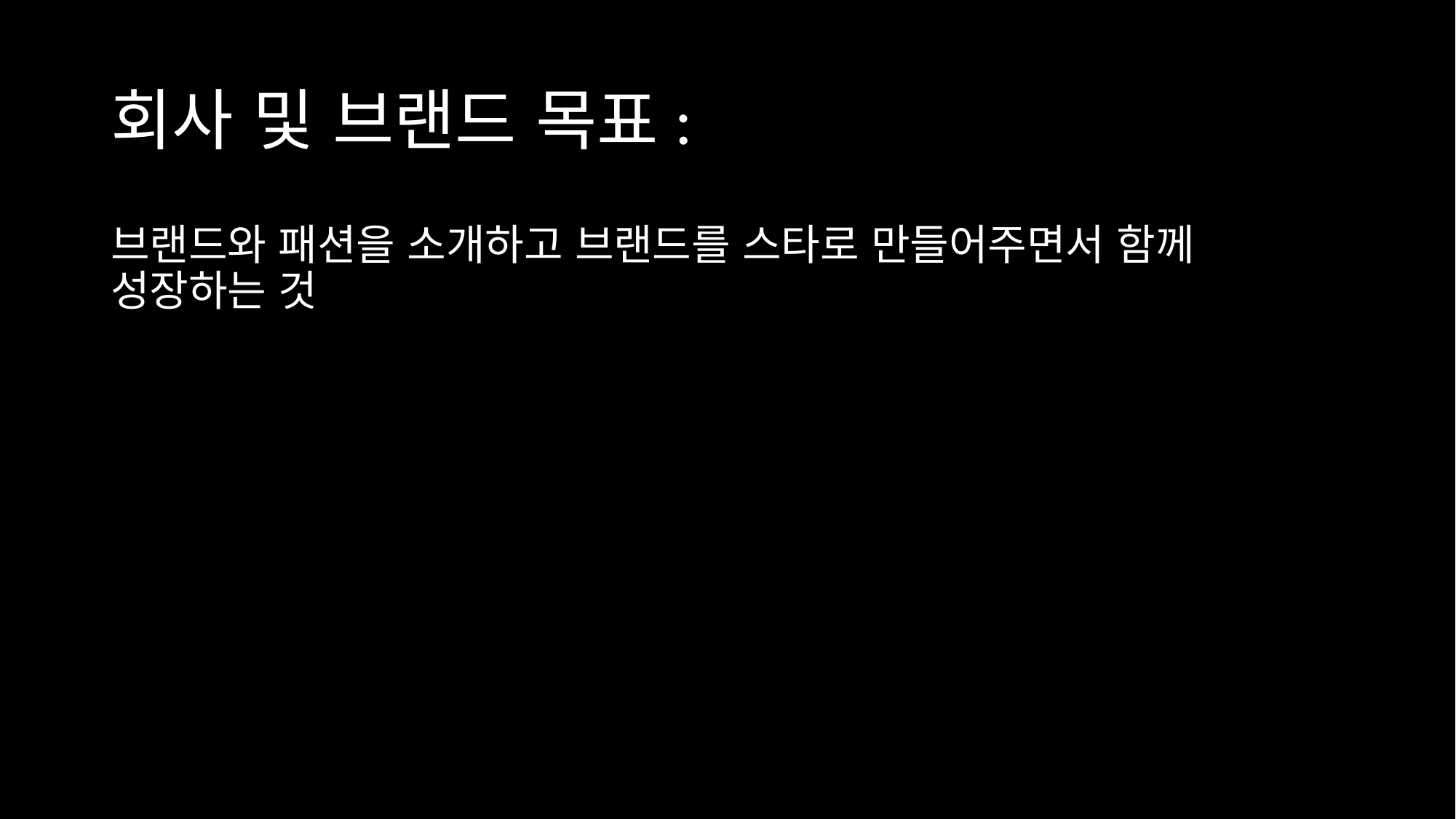

# 회사 및 브랜드 목표:
브랜드와 패션을 소개하고 브랜드를 스타로 만들어주면서 함께 성장하는 것